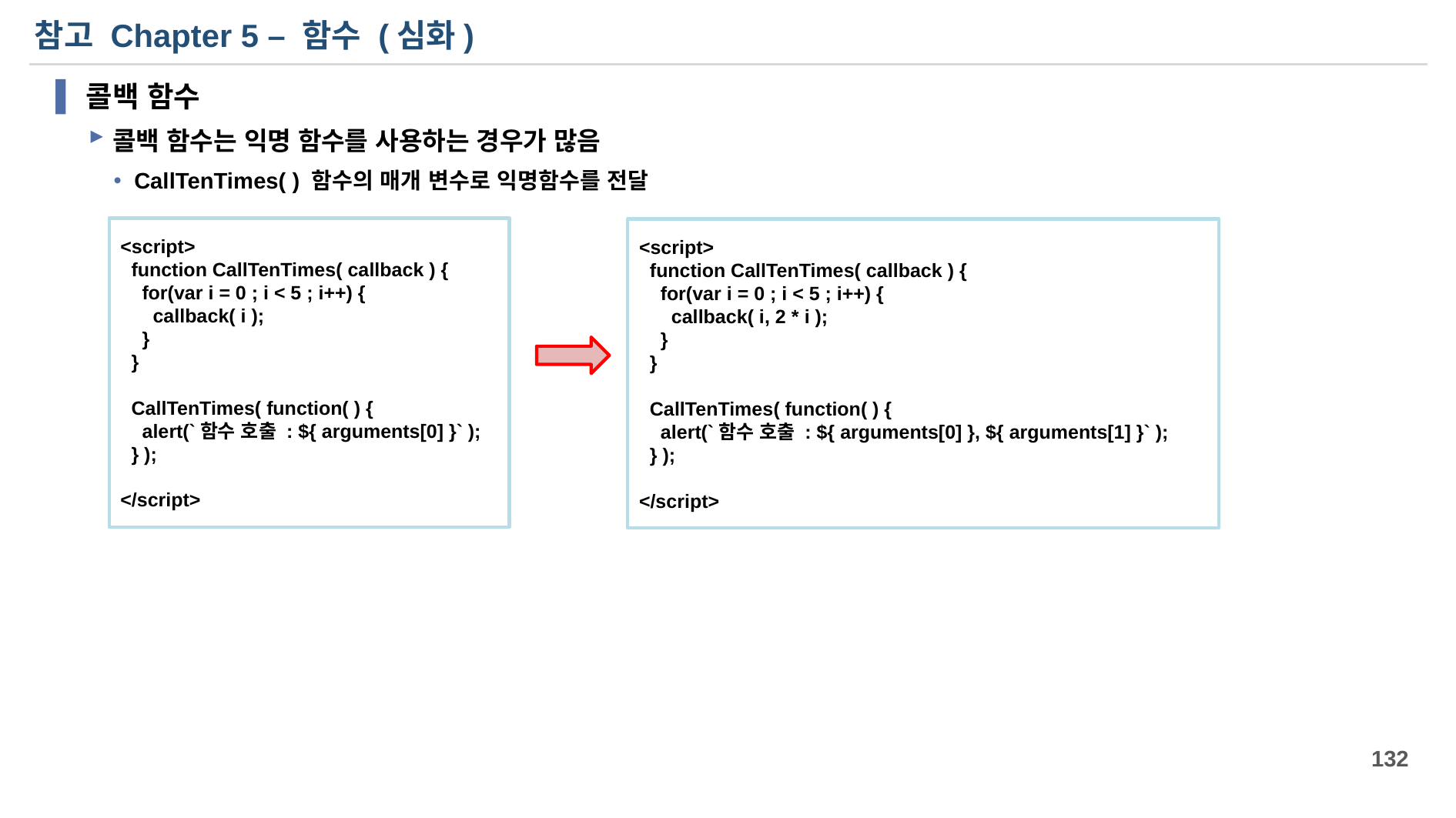

# 참고 Chapter 5 – 함수 (심화)
콜백 함수
콜백 함수는 익명 함수를 사용하는 경우가 많음
CallTenTimes( ) 함수의 매개 변수로 익명함수를 전달

<script>
  function CallTenTimes( callback ) {
    for(var i = 0 ; i < 5 ; i++) {
      callback( i );
    }
  }

  CallTenTimes( function( ) {
    alert(`함수 호출 : ${ arguments[0] }` );
  } );

</script>
<script>
  function CallTenTimes( callback ) {
    for(var i = 0 ; i < 5 ; i++) {
      callback( i, 2 * i );
    }
  }

  CallTenTimes( function( ) {
    alert(`함수 호출 : ${ arguments[0] }, ${ arguments[1] }` );
  } );

</script>

132